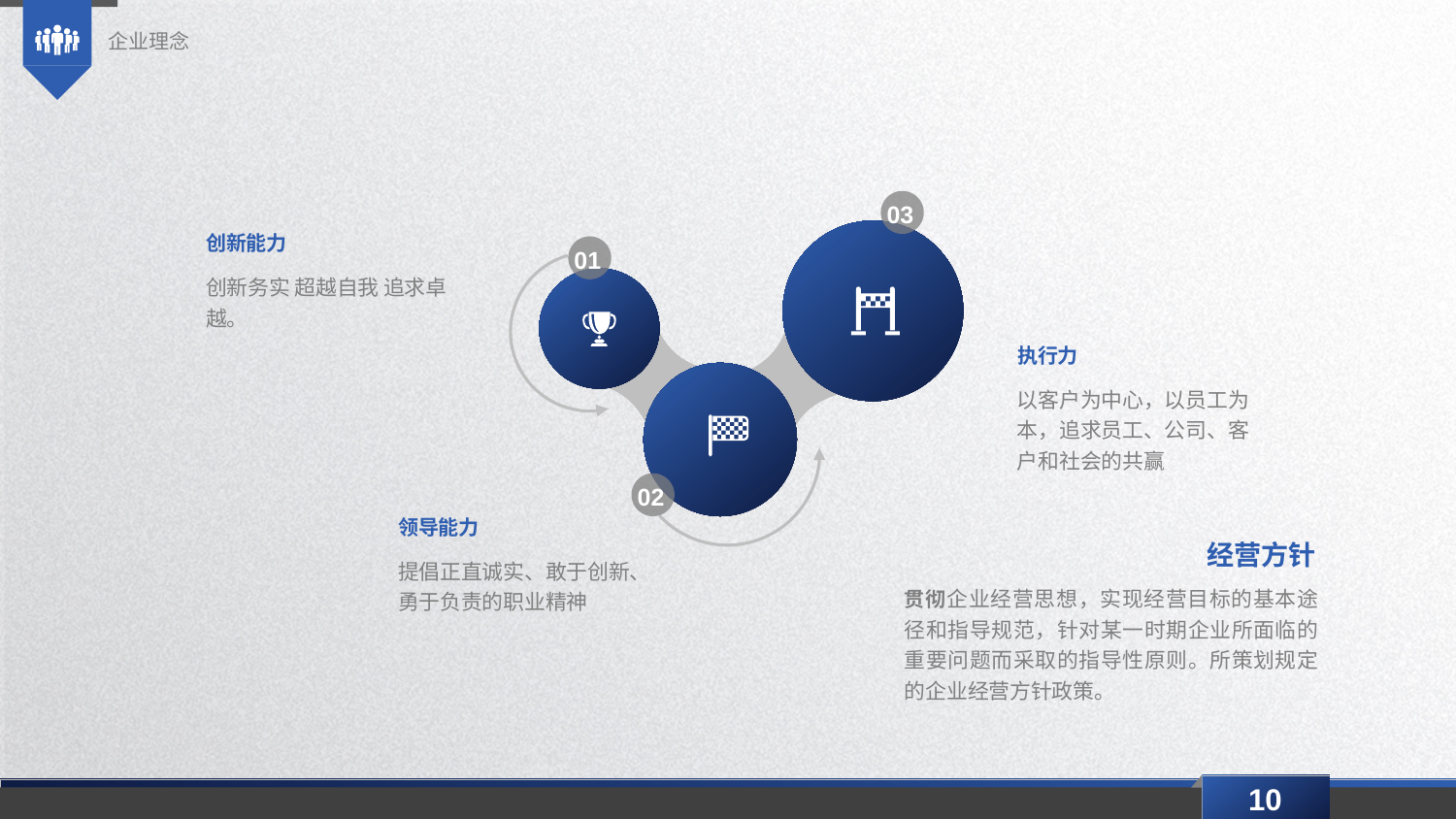

企业理念

03

创新能力

01

创新务实 超越自我 追求卓越。

执行力

以客户为中心，以员工为本，追求员工、公司、客户和社会的共赢

02
领导能力
经营方针
提倡正直诚实、敢于创新、勇于负责的职业精神
贯彻企业经营思想，实现经营目标的基本途径和指导规范，针对某一时期企业所面临的重要问题而采取的指导性原则。所策划规定的企业经营方针政策。

10